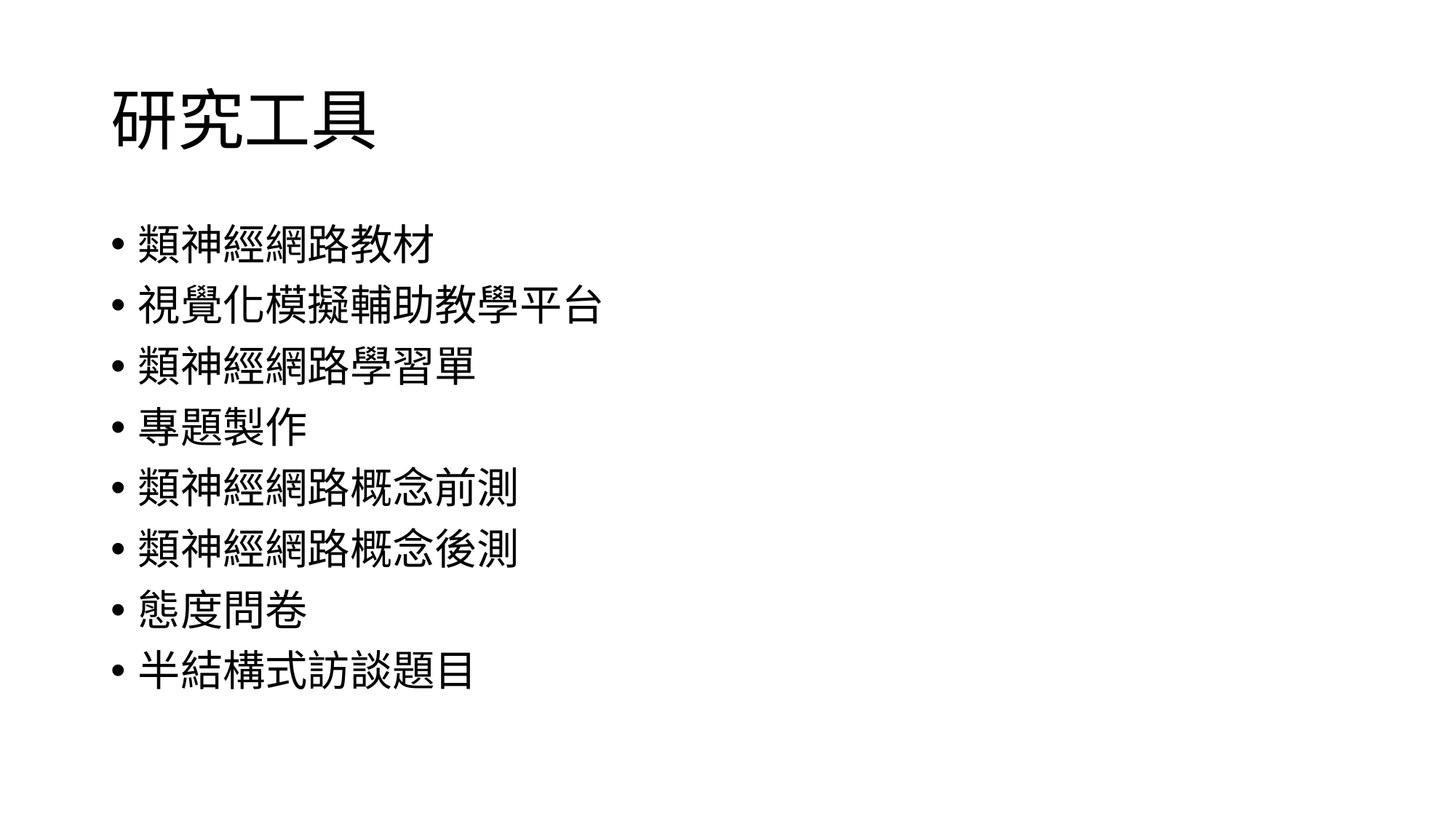

# 研究工具
類神經網路教材
視覺化模擬輔助教學平台
類神經網路學習單
專題製作
類神經網路概念前測
類神經網路概念後測
態度問卷
半結構式訪談題目